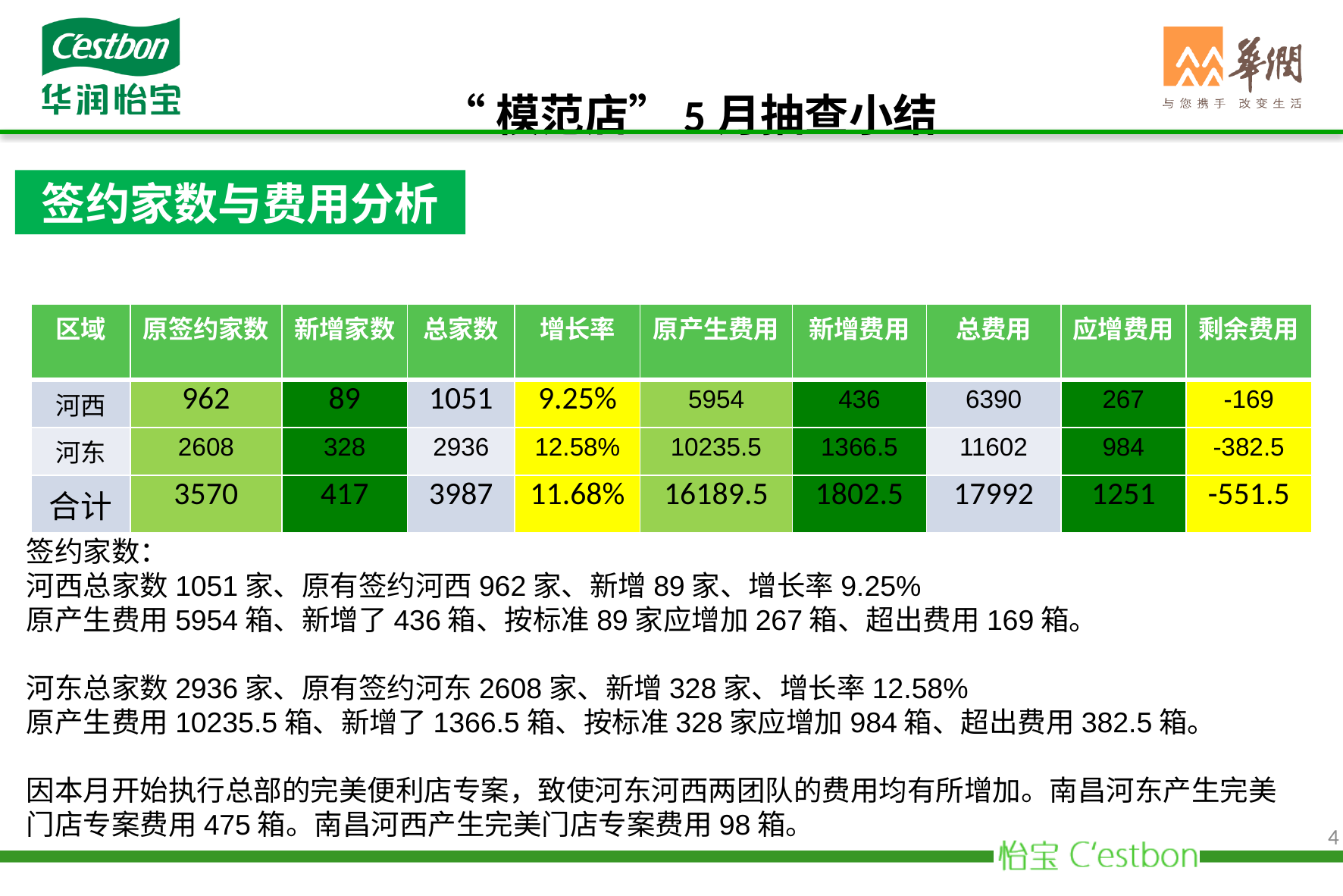

“模范店”5月抽查小结
签约家数与费用分析
| 区域 | 原签约家数 | 新增家数 | 总家数 | 增长率 | 原产生费用 | 新增费用 | 总费用 | 应增费用 | 剩余费用 |
| --- | --- | --- | --- | --- | --- | --- | --- | --- | --- |
| 河西 | 962 | 89 | 1051 | 9.25% | 5954 | 436 | 6390 | 267 | -169 |
| 河东 | 2608 | 328 | 2936 | 12.58% | 10235.5 | 1366.5 | 11602 | 984 | -382.5 |
| 合计 | 3570 | 417 | 3987 | 11.68% | 16189.5 | 1802.5 | 17992 | 1251 | -551.5 |
签约家数：
河西总家数1051家、原有签约河西962家、新增89家、增长率9.25%
原产生费用5954箱、新增了436箱、按标准89家应增加267箱、超出费用169箱。

河东总家数2936家、原有签约河东2608家、新增328家、增长率12.58%
原产生费用10235.5箱、新增了1366.5箱、按标准328家应增加984箱、超出费用382.5箱。

因本月开始执行总部的完美便利店专案，致使河东河西两团队的费用均有所增加。南昌河东产生完美门店专案费用475箱。南昌河西产生完美门店专案费用98箱。
4